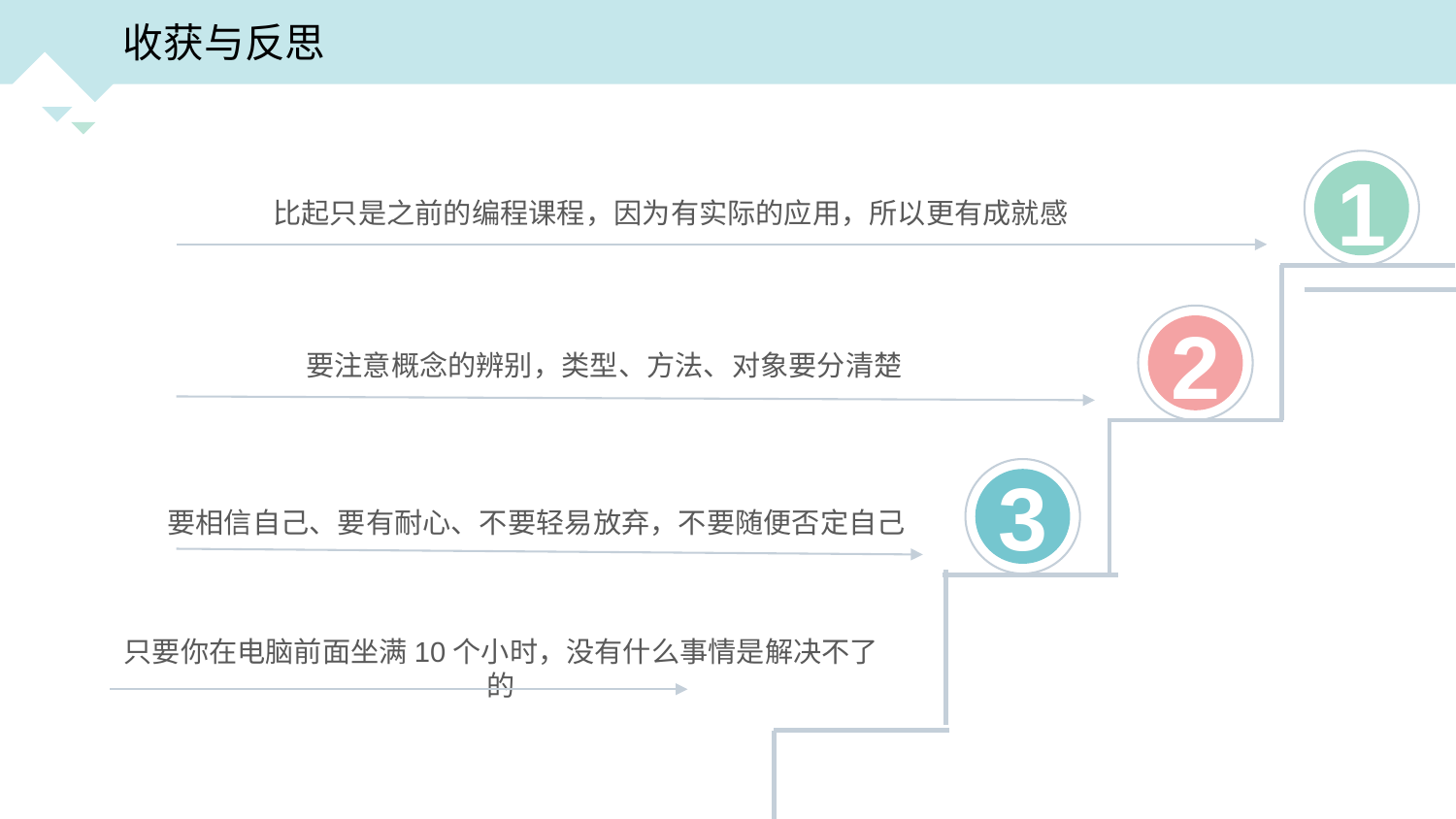

收获与反思
1

比起只是之前的编程课程，因为有实际的应用，所以更有成就感
2

要注意概念的辨别，类型、方法、对象要分清楚
只要你在电脑前面坐满10个小时，没有什么事情是解决不了的
3

要相信自己、要有耐心、不要轻易放弃，不要随便否定自己